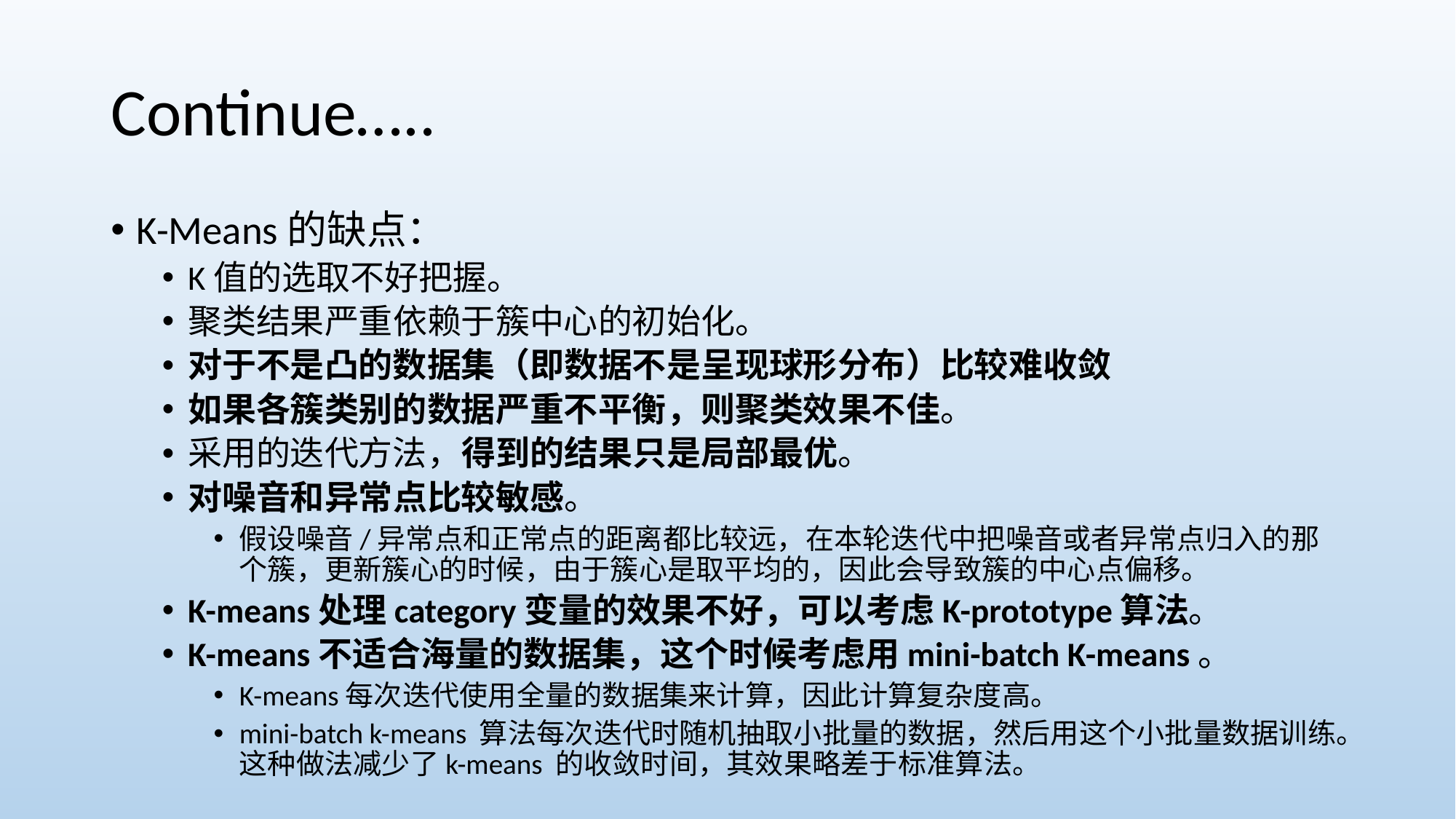

# Continue…..
K-Means的缺点：
K值的选取不好把握。
聚类结果严重依赖于簇中心的初始化。
对于不是凸的数据集（即数据不是呈现球形分布）比较难收敛
如果各簇类别的数据严重不平衡，则聚类效果不佳。
采用的迭代方法，得到的结果只是局部最优。
对噪音和异常点比较敏感。
假设噪音/异常点和正常点的距离都比较远，在本轮迭代中把噪音或者异常点归入的那个簇，更新簇心的时候，由于簇心是取平均的，因此会导致簇的中心点偏移。
K-means处理category变量的效果不好，可以考虑K-prototype算法。
K-means不适合海量的数据集，这个时候考虑用mini-batch K-means。
K-means每次迭代使用全量的数据集来计算，因此计算复杂度高。
mini-batch k-means 算法每次迭代时随机抽取小批量的数据，然后用这个小批量数据训练。这种做法减少了k-means 的收敛时间，其效果略差于标准算法。